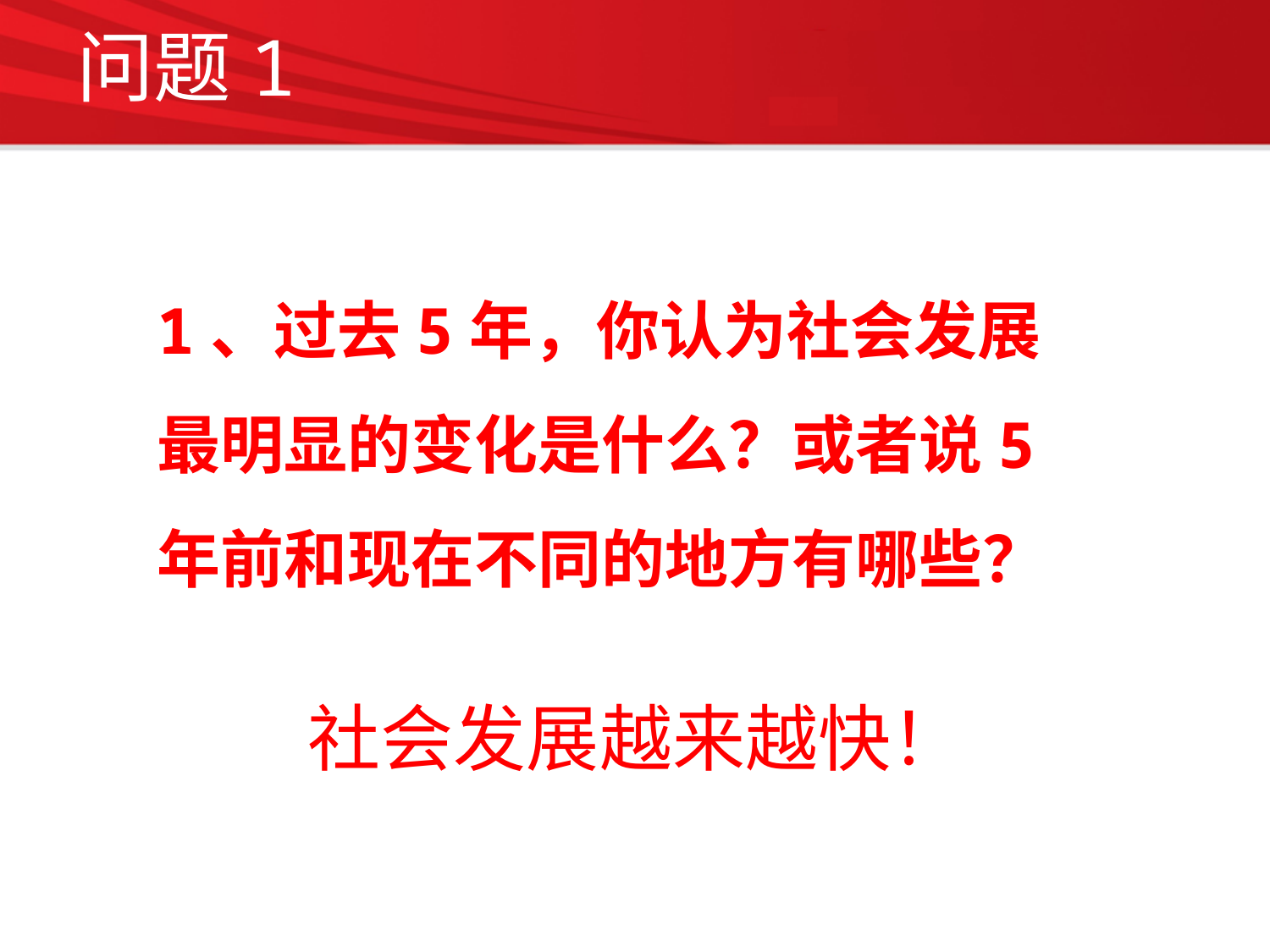

# 问题1
1、过去5年，你认为社会发展最明显的变化是什么？或者说5年前和现在不同的地方有哪些？

社会发展越来越快！